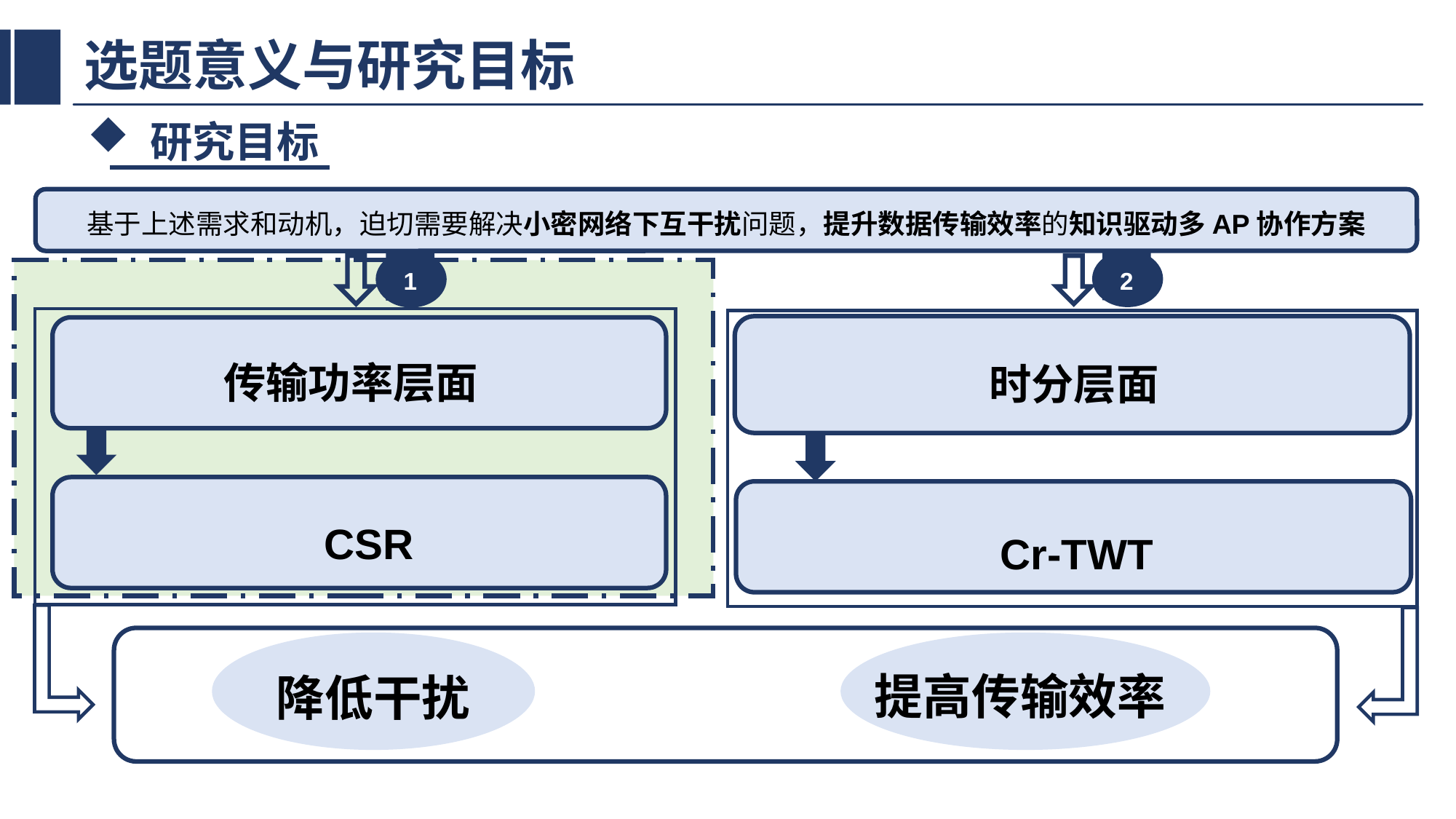

# 选题意义与研究目标
 研究目标

基于上述需求和动机，迫切需要解决小密网络下互干扰问题，提升数据传输效率的知识驱动多AP协作方案

2

1

传输功率层面
时分层面

CSR
Cr-TWT

提高传输效率
降低干扰
8